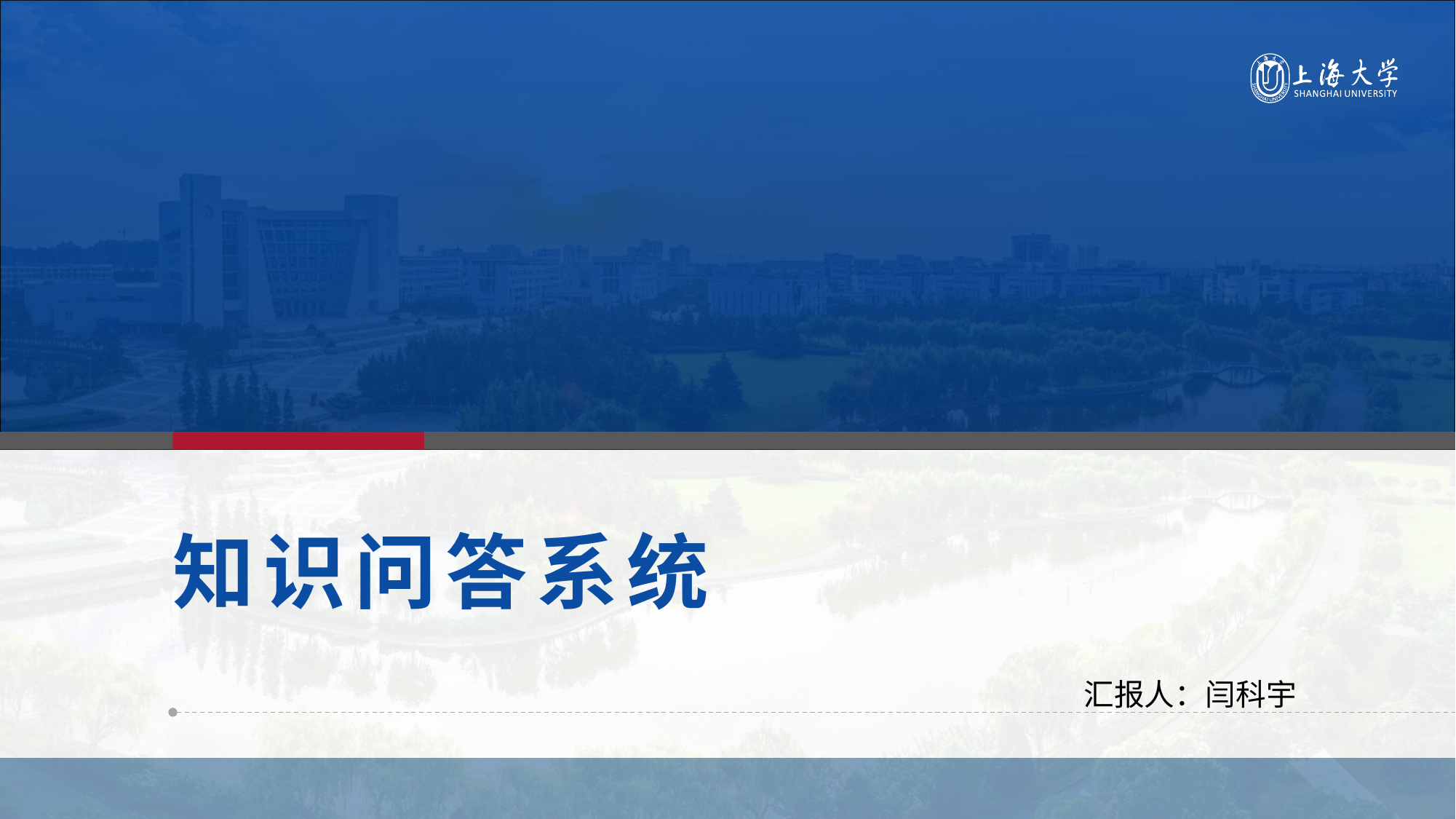

右键单击左侧缩略图→版式→选择【其他过渡页形式】
02
# 知识问答系统
汇报人：闫科宇